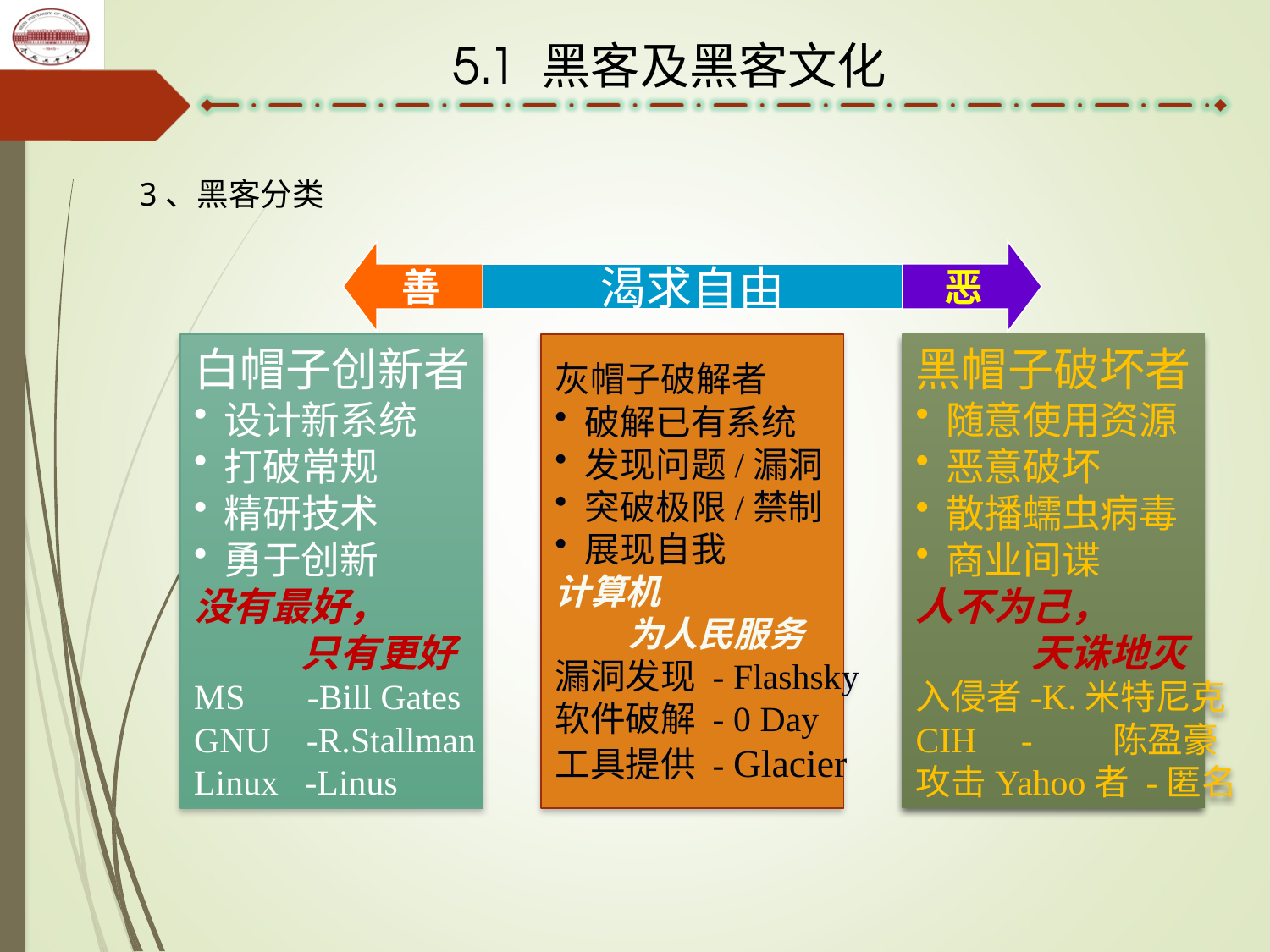

5.1 黑客及黑客文化
3、黑客分类
善
白帽子创新者
设计新系统
打破常规
精研技术
勇于创新
没有最好，
           只有更好
MS       -Bill Gates
GNU    -R.Stallman
Linux   -Linus
恶
黑帽子破坏者
随意使用资源
恶意破坏
散播蠕虫病毒
商业间谍
人不为己，
            天诛地灭
入侵者-K.米特尼克
CIH     -        陈盈豪
攻击Yahoo者 -匿名
渴求自由
灰帽子破解者
破解已有系统
发现问题/漏洞
突破极限/禁制
展现自我
计算机
        为人民服务
漏洞发现 - Flashsky
软件破解 - 0 Day
工具提供 - Glacier